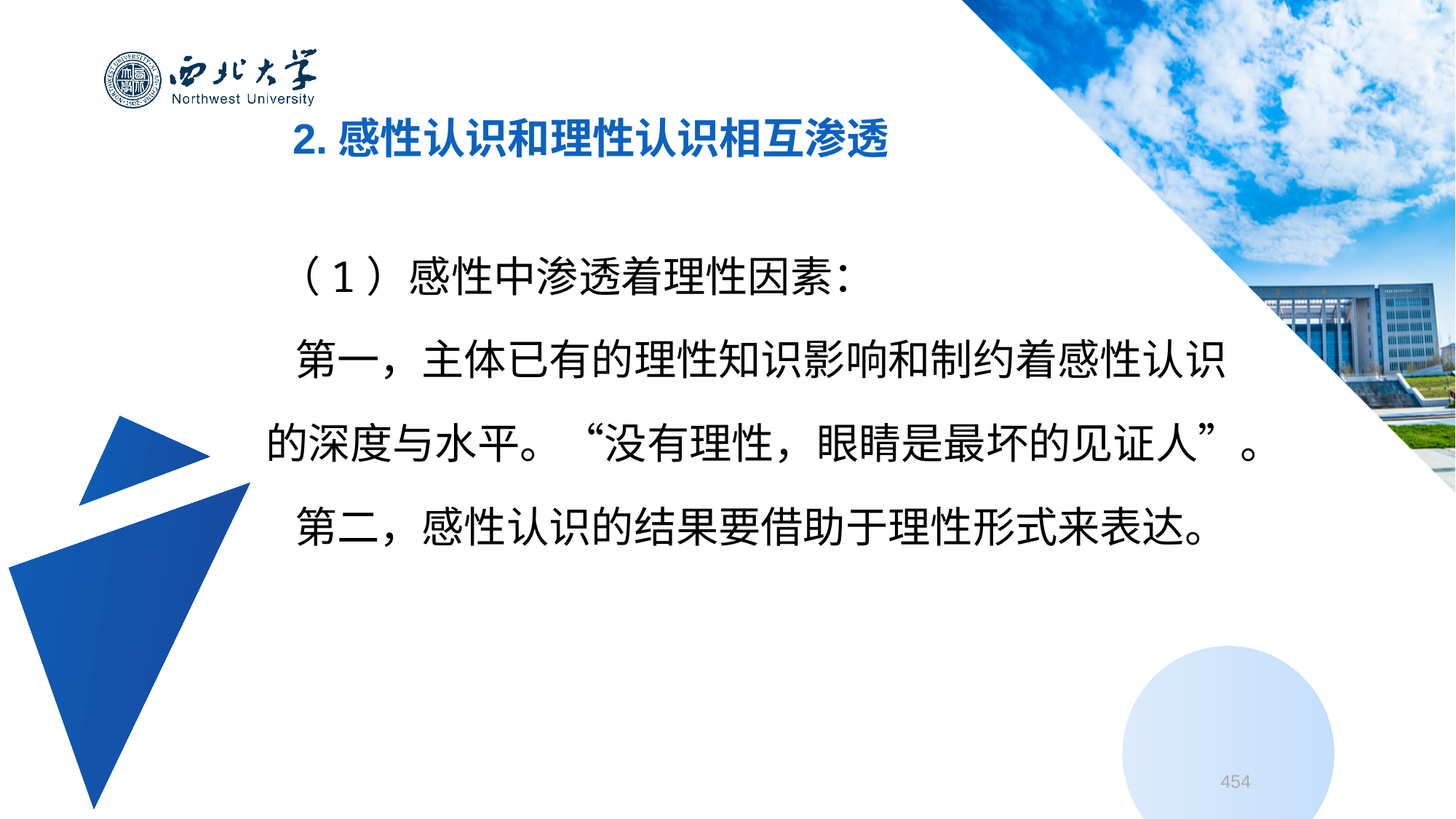

2.感性认识和理性认识相互渗透
 （1）感性中渗透着理性因素：
  第一，主体已有的理性知识影响和制约着感性认识
的深度与水平。“没有理性，眼睛是最坏的见证人”。
  第二，感性认识的结果要借助于理性形式来表达。
454